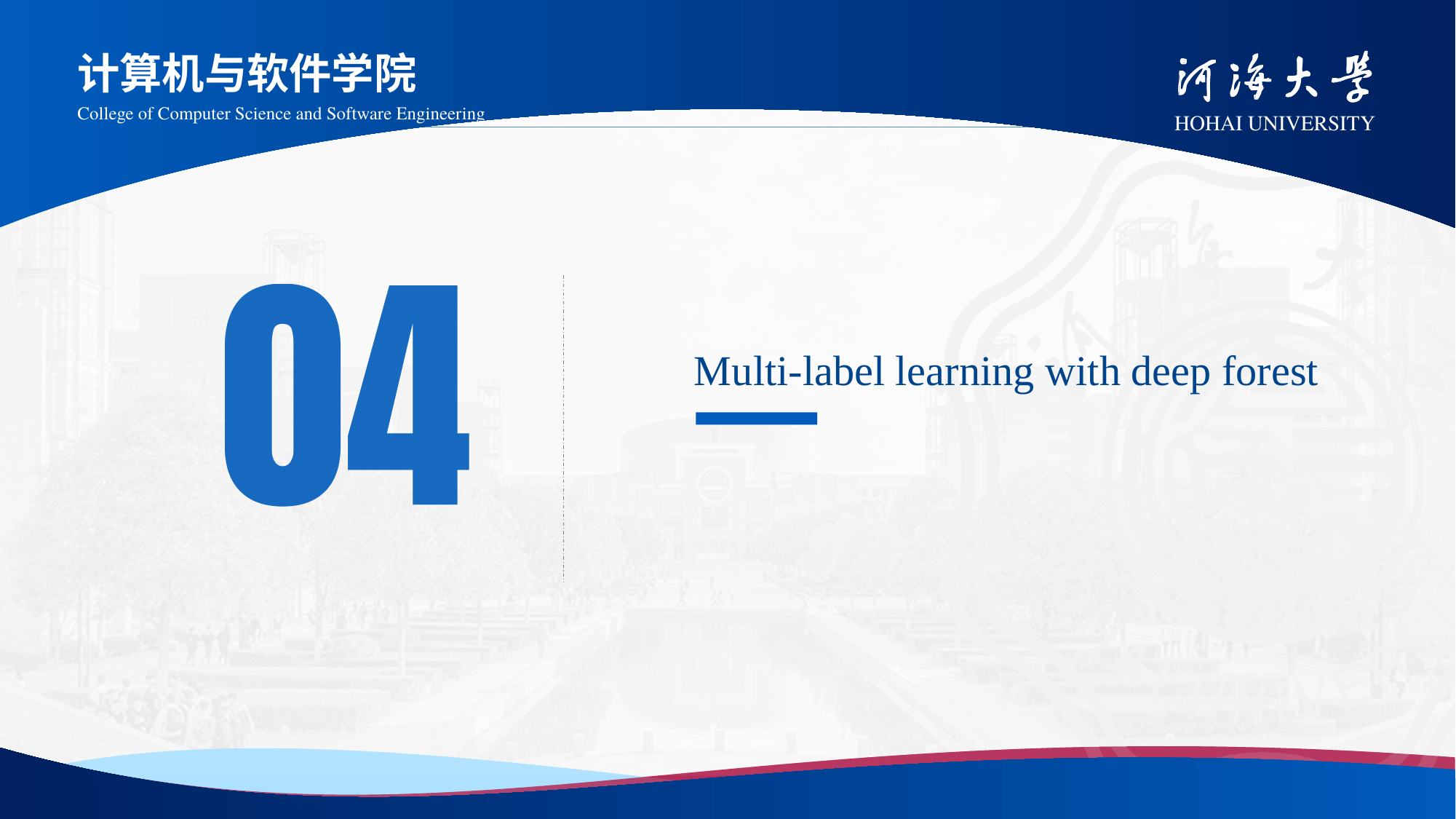

计算机与软件学院
College of Computer Science and Software Engineering
04
# Multi-label learning with deep forest